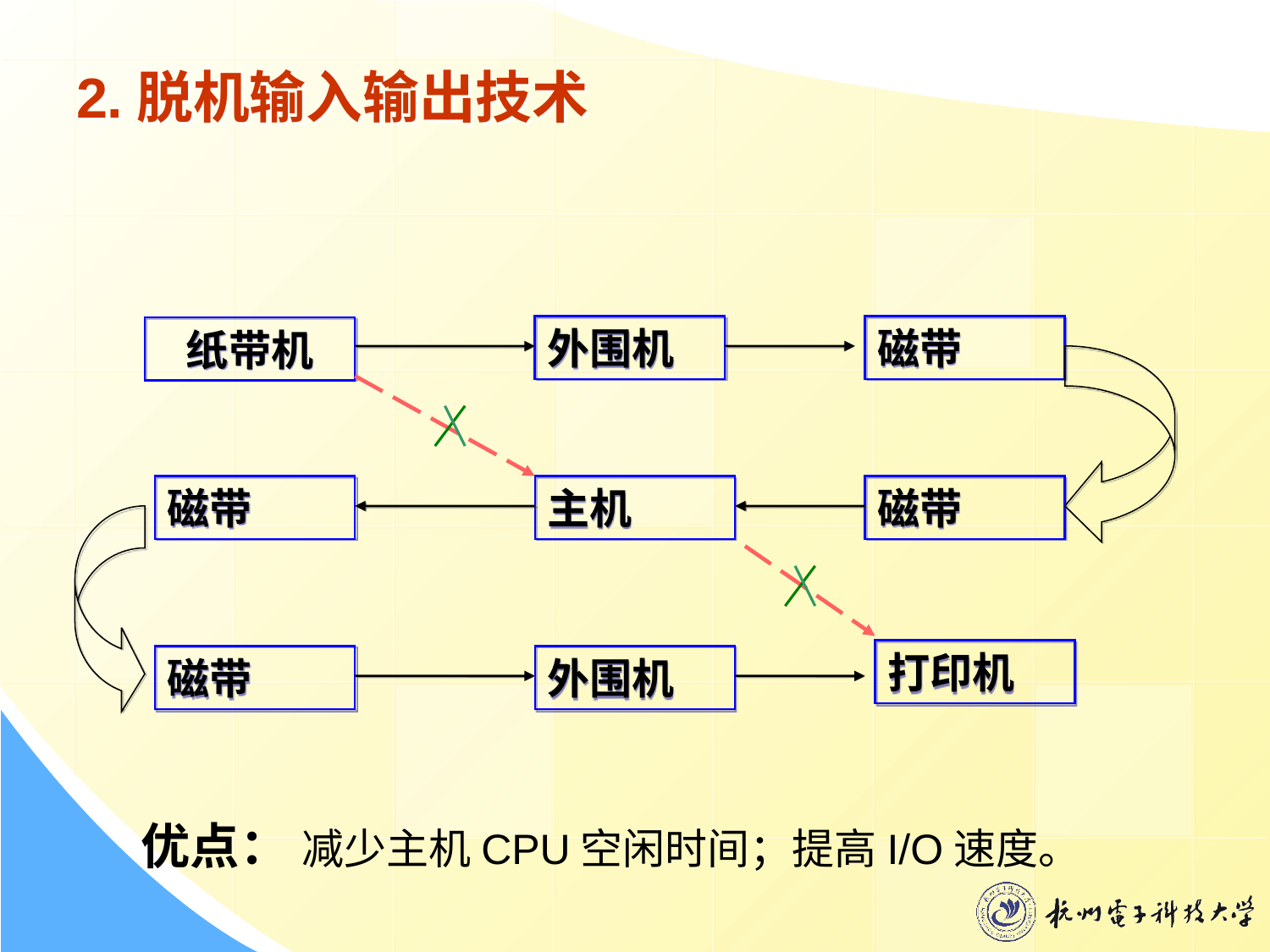

# 2.脱机输入输出技术

纸带机
外围机
磁带

磁带
主机
磁带

打印机
磁带
外围机

优点： 减少主机CPU空闲时间；提高I/O速度。